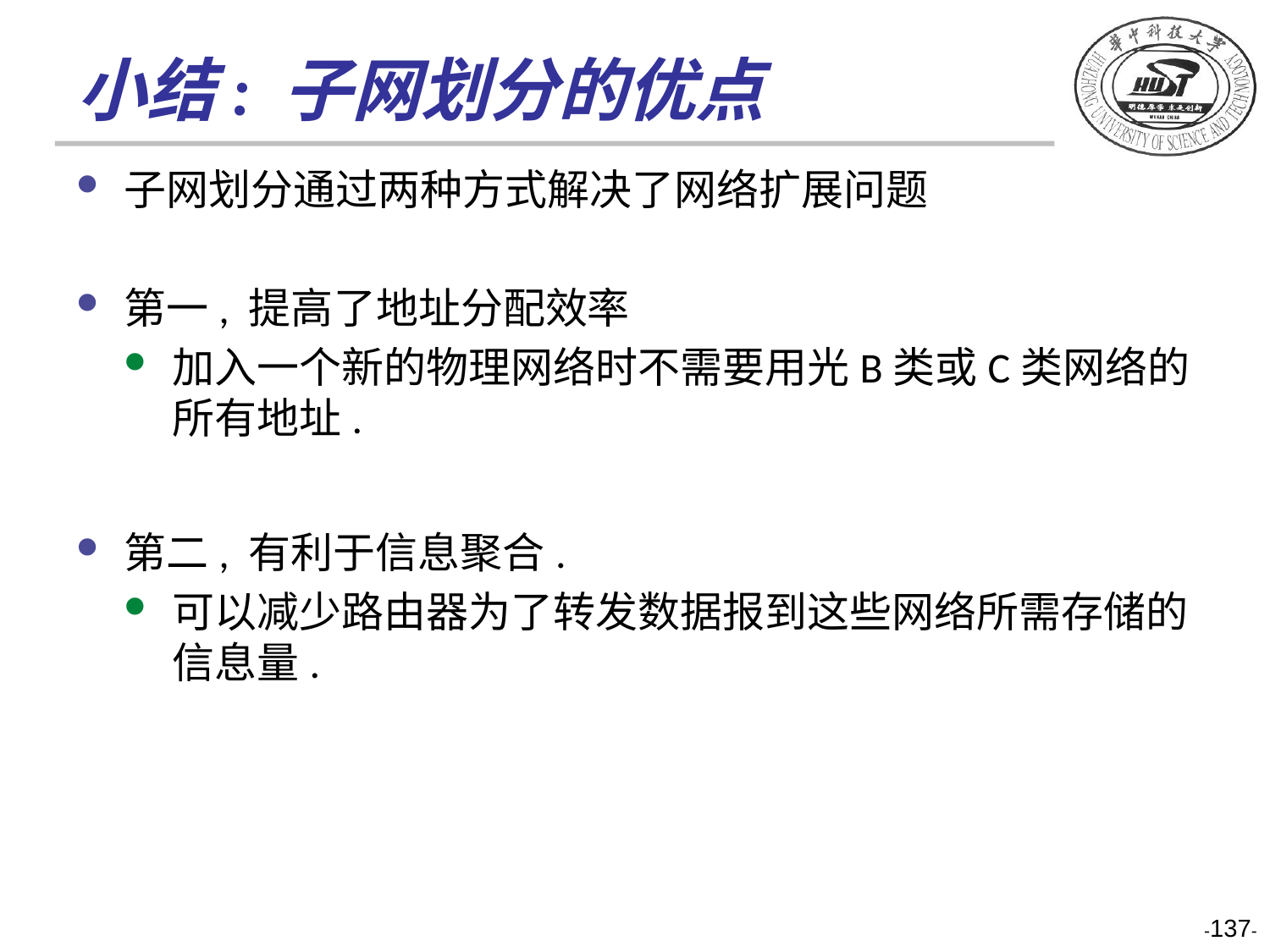

# 小结: 子网划分的优点
子网划分通过两种方式解决了网络扩展问题

第一, 提高了地址分配效率
加入一个新的物理网络时不需要用光B类或C类网络的所有地址.

第二, 有利于信息聚合.
可以减少路由器为了转发数据报到这些网络所需存储的信息量.

-137-